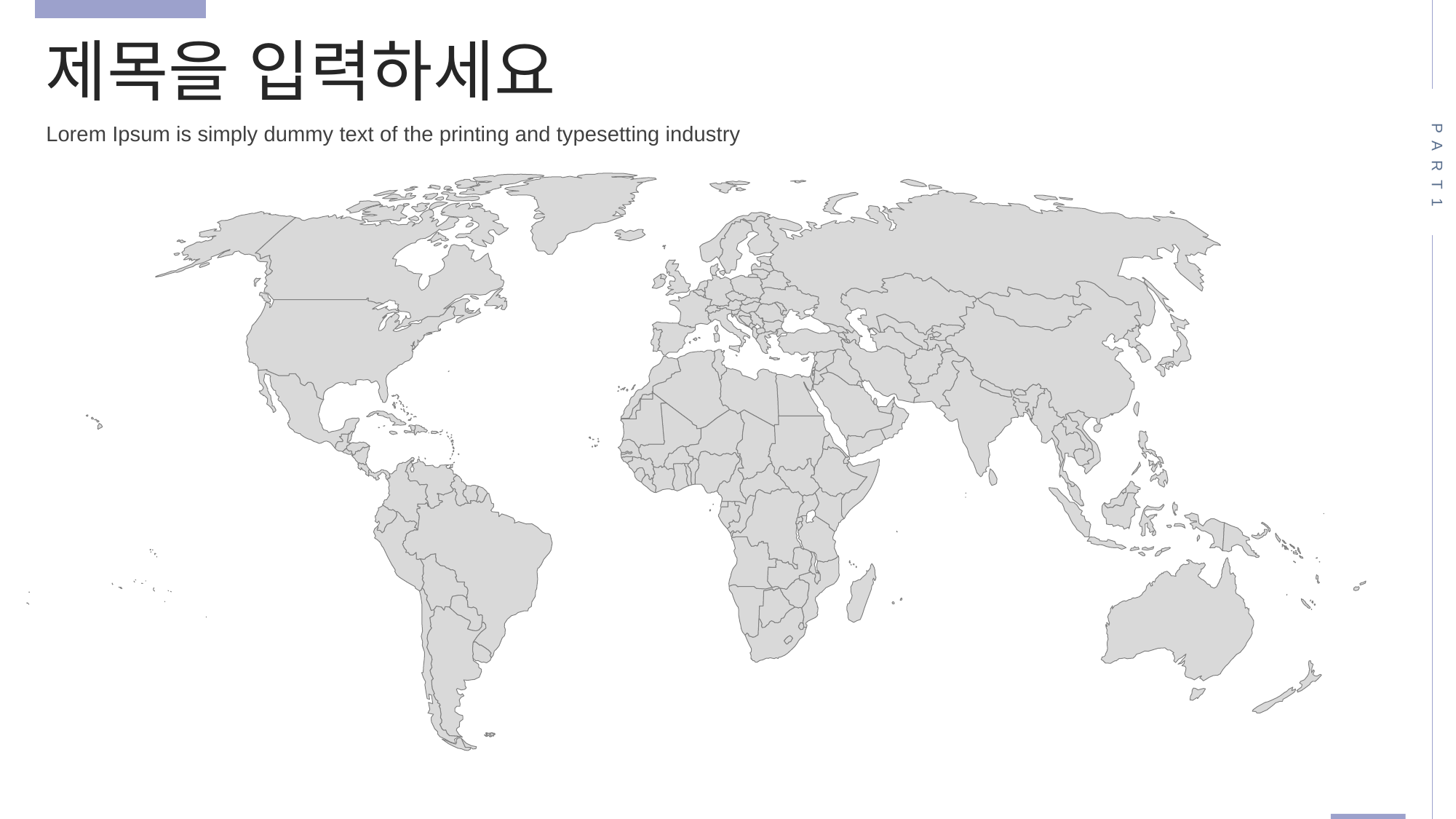

제목을 입력하세요
PART1
Lorem Ipsum is simply dummy text of the printing and typesetting industry